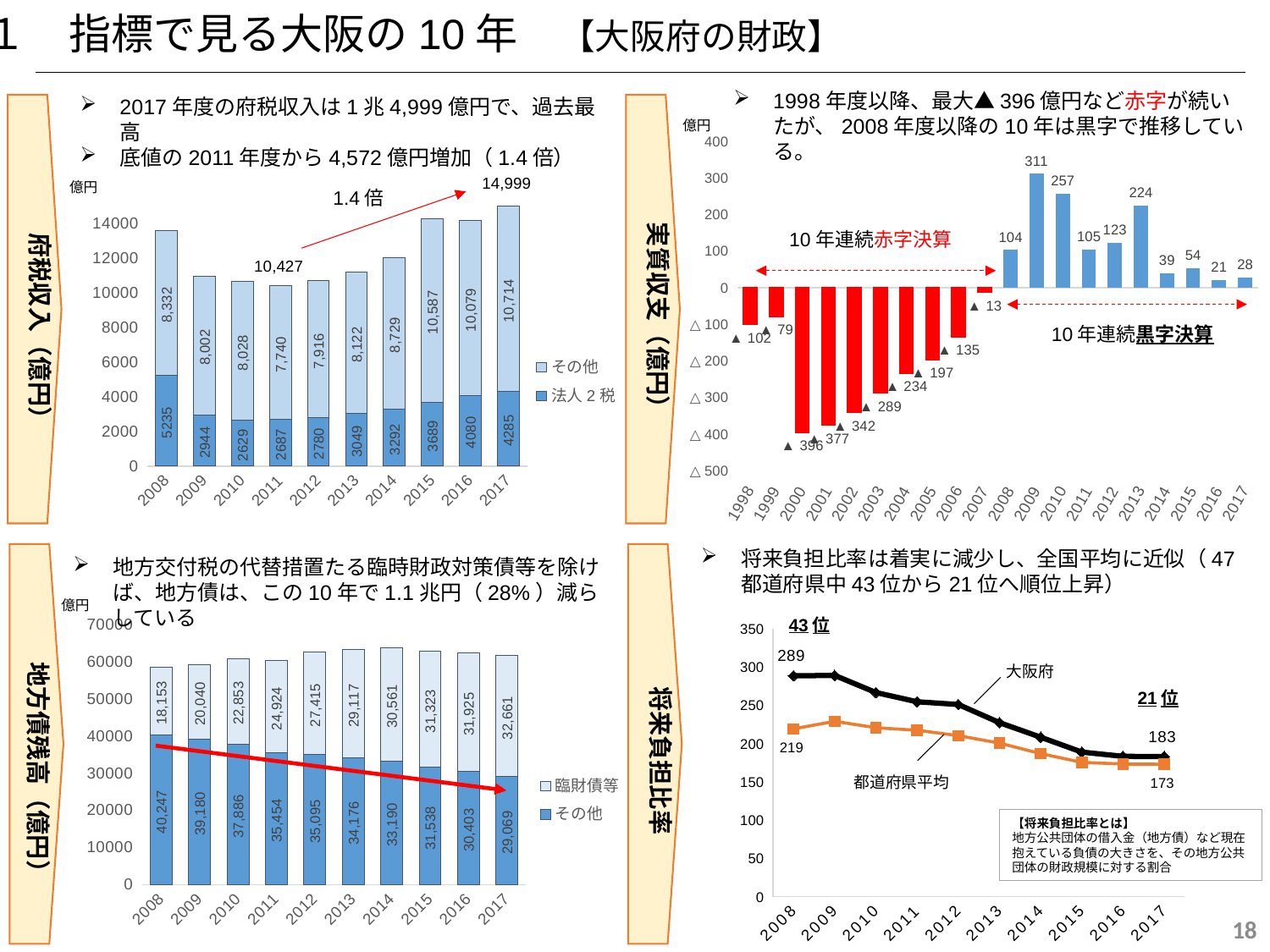

１　指標で見る大阪の10年　【大阪府の財政】
1998年度以降、最大▲396億円など赤字が続いたが、2008年度以降の10年は黒字で推移している。
2017年度の府税収入は1兆4,999億円で、過去最高
底値の2011年度から4,572億円増加（1.4倍）

億円

### Chart

| Category | 系列 1 |
|---|---|
| 1998 | -102.0 |
| 1999 | -79.0 |
| 2000 | -396.0 |
| 2001 | -377.0 |
| 2002 | -342.0 |
| 2003 | -289.0 |
| 2004 | -234.0 |
| 2005 | -197.0 |
| 2006 | -135.0 |
| 2007 | -13.0 |
| 2008 | 104.0 |
| 2009 | 311.0 |
| 2010 | 257.0 |
| 2011 | 105.0 |
| 2012 | 123.0 |
| 2013 | 224.0 |
| 2014 | 39.0 |
| 2015 | 54.0 |
| 2016 | 21.0 |
| 2017 | 28.0 |
14,999
億円
1.4倍

### Chart

| Category | 法人2税 | その他 |
|---|---|---|
| 2008 | 5235.0 | 8332.0 |
| 2009 | 2944.0 | 8002.0 |
| 2010 | 2629.0 | 8028.0 |
| 2011 | 2687.0 | 7740.0 |
| 2012 | 2780.0 | 7916.0 |
| 2013 | 3049.0 | 8122.0 |
| 2014 | 3292.0 | 8729.0 |
| 2015 | 3689.0 | 10587.0 |
| 2016 | 4080.0 | 10079.0 |
| 2017 | 4285.0 | 10714.0 |
実質収支（億円）
府税収入（億円）
10年連続赤字決算
10,427
10年連続黒字決算
将来負担比率は着実に減少し、全国平均に近似（47都道府県中43位から21位へ順位上昇）

地方交付税の代替措置たる臨時財政対策債等を除けば、地方債は、この10年で1.1兆円（28%）減らしている
億円

### Chart

| Category | その他 | 臨財債等 |
|---|---|---|
| 2008 | 40247.0 | 18153.0 |
| 2009 | 39180.0 | 20040.0 |
| 2010 | 37886.0 | 22853.0 |
| 2011 | 35454.0 | 24924.0 |
| 2012 | 35095.0 | 27415.0 |
| 2013 | 34176.0 | 29117.0 |
| 2014 | 33190.0 | 30561.0 |
| 2015 | 31538.0 | 31323.0 |
| 2016 | 30403.0 | 31925.0 |
| 2017 | 29069.0 | 32661.0 |
43位

### Chart

| Category | 大阪府 | 全国 |
|---|---|---|
| 2008 | 288.6 | 219.3 |
| 2009 | 289.2 | 229.2 |
| 2010 | 266.8 | 220.8 |
| 2011 | 254.7 | 217.5 |
| 2012 | 251.2 | 210.5 |
| 2013 | 227.5 | 200.7 |
| 2014 | 208.4 | 187.0 |
| 2015 | 189.0 | 175.6 |
| 2016 | 183.4 | 173.4 |
| 2017 | 183.1 | 173.1 |
地方債残高（億円）
大阪府
将来負担比率
21位
都道府県平均
【将来負担比率とは】
地方公共団体の借入金（地方債）など現在抱えている負債の大きさを、その地方公共団体の財政規模に対する割合
18